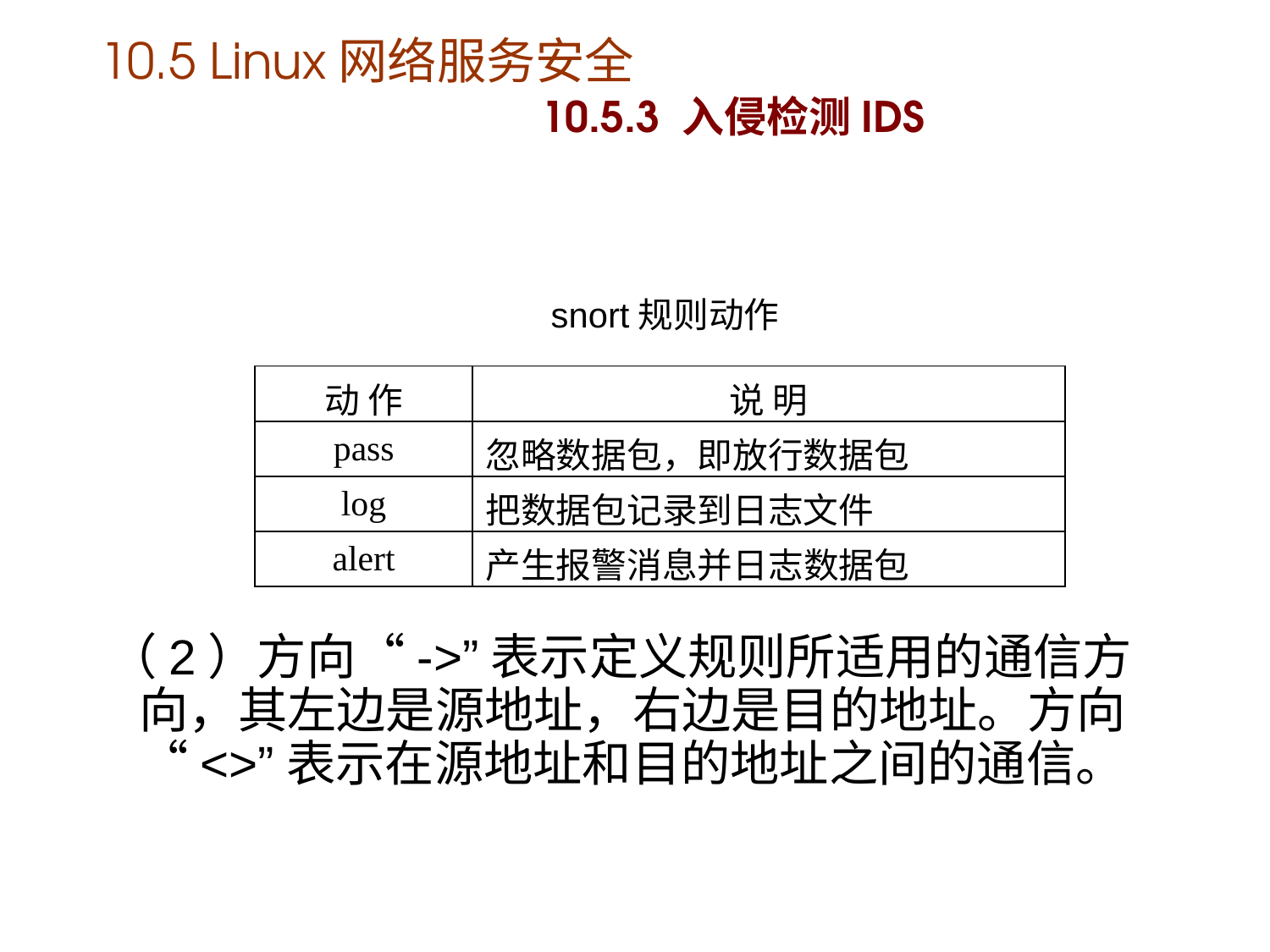

# 10.5 Linux网络服务安全 10.5.3 入侵检测IDS
snort规则动作
| 动 作 | 说 明 |
| --- | --- |
| pass | 忽略数据包，即放行数据包 |
| log | 把数据包记录到日志文件 |
| alert | 产生报警消息并日志数据包 |
（2）方向“->”表示定义规则所适用的通信方向，其左边是源地址，右边是目的地址。方向“<>”表示在源地址和目的地址之间的通信。